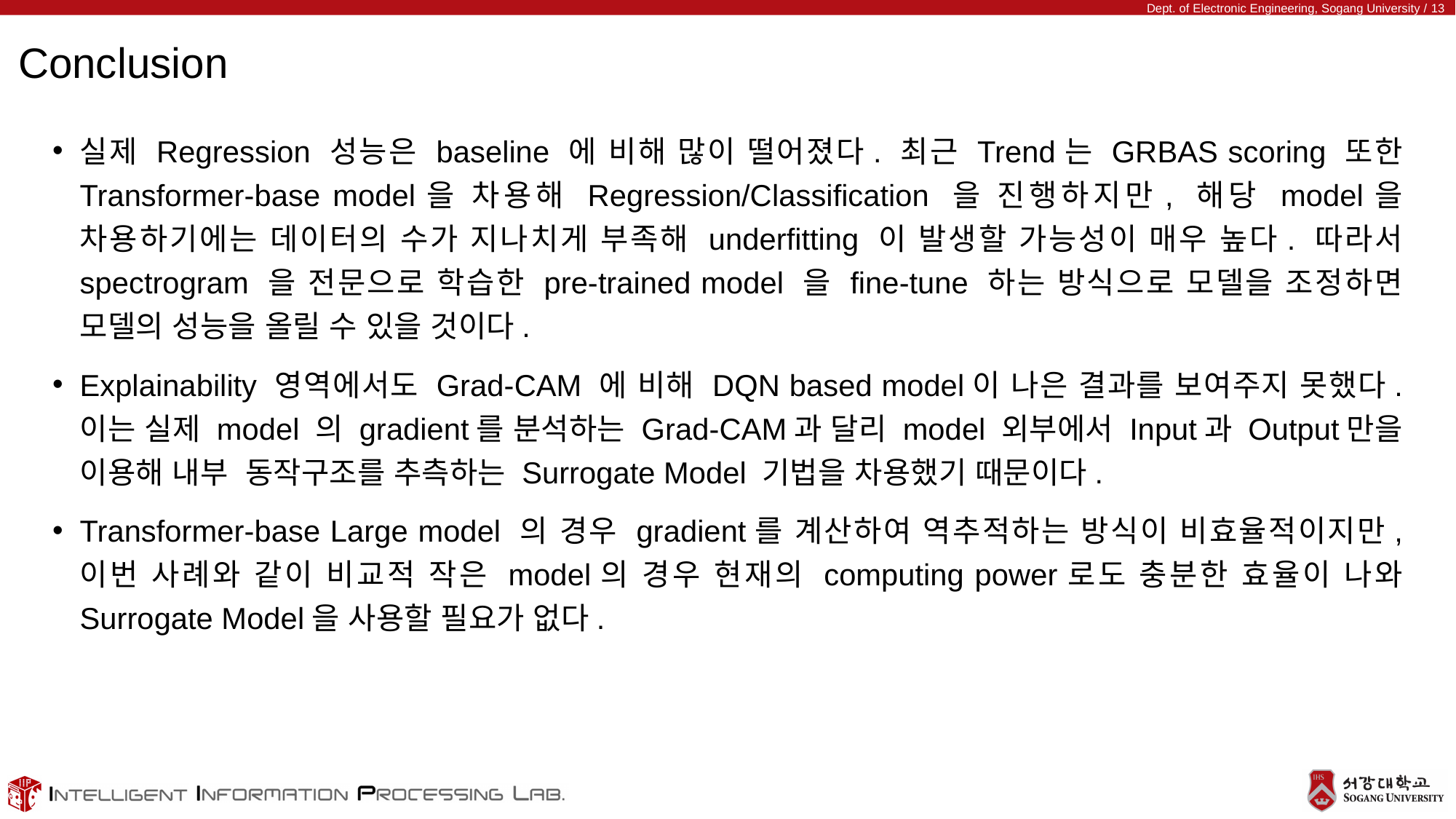

# Conclusion
실제 Regression 성능은 baseline 에 비해 많이 떨어졌다. 최근 Trend는 GRBAS scoring 또한 Transformer-base model을 차용해 Regression/Classification 을 진행하지만, 해당 model을 차용하기에는 데이터의 수가 지나치게 부족해 underfitting 이 발생할 가능성이 매우 높다. 따라서 spectrogram 을 전문으로 학습한 pre-trained model 을 fine-tune 하는 방식으로 모델을 조정하면 모델의 성능을 올릴 수 있을 것이다.
Explainability 영역에서도 Grad-CAM 에 비해 DQN based model이 나은 결과를 보여주지 못했다. 이는 실제 model 의 gradient를 분석하는 Grad-CAM과 달리 model 외부에서 Input과 Output만을 이용해 내부  동작구조를 추측하는 Surrogate Model 기법을 차용했기 때문이다.
Transformer-base Large model 의 경우 gradient를 계산하여 역추적하는 방식이 비효율적이지만, 이번 사례와 같이 비교적 작은 model의 경우 현재의 computing power로도 충분한 효율이 나와 Surrogate Model을 사용할 필요가 없다.